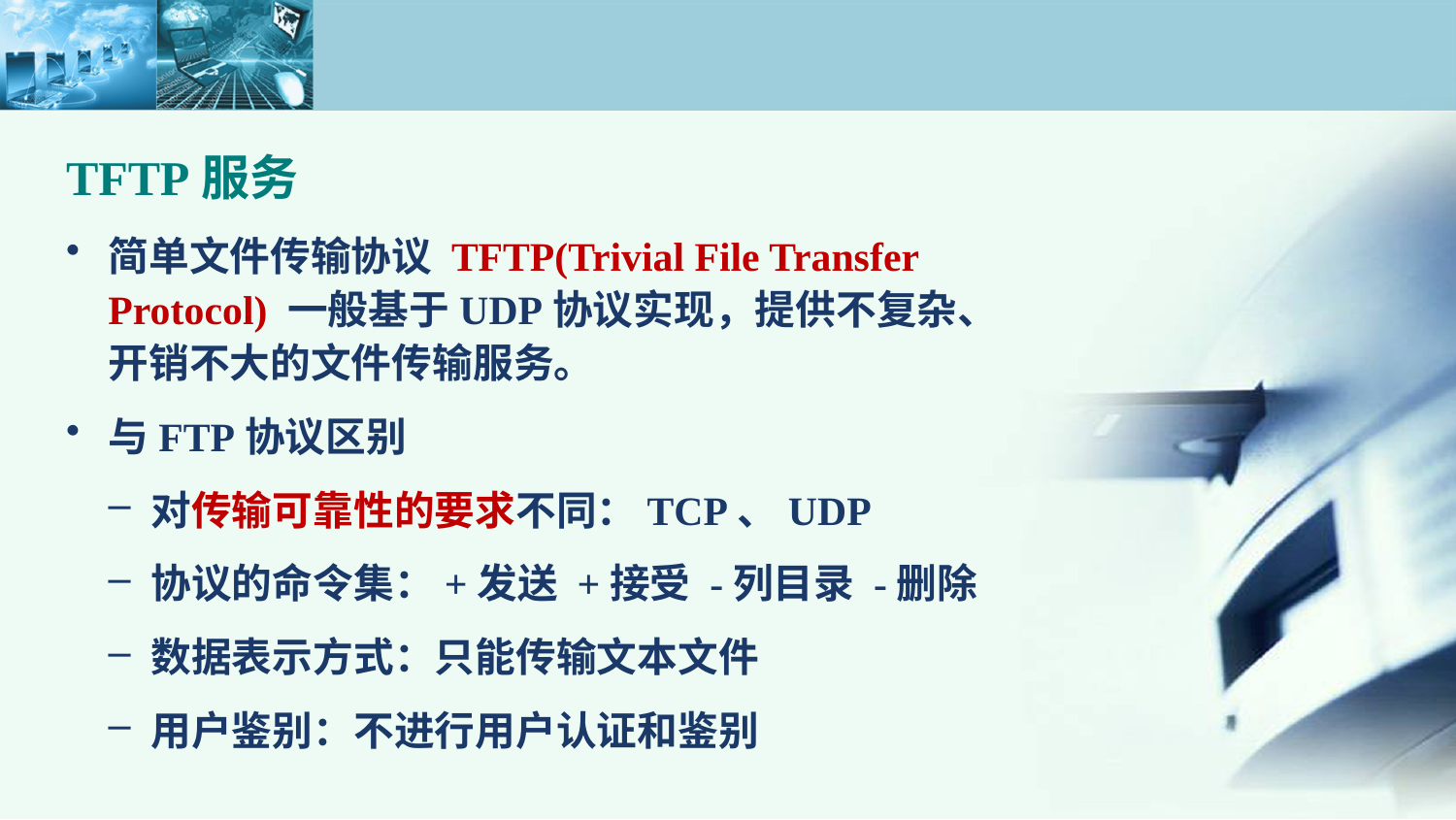

TFTP服务
简单文件传输协议 TFTP(Trivial File Transfer Protocol) 一般基于UDP协议实现，提供不复杂、开销不大的文件传输服务。
与FTP协议区别
对传输可靠性的要求不同：TCP、UDP
协议的命令集：+发送 +接受 -列目录 -删除
数据表示方式：只能传输文本文件
用户鉴别：不进行用户认证和鉴别